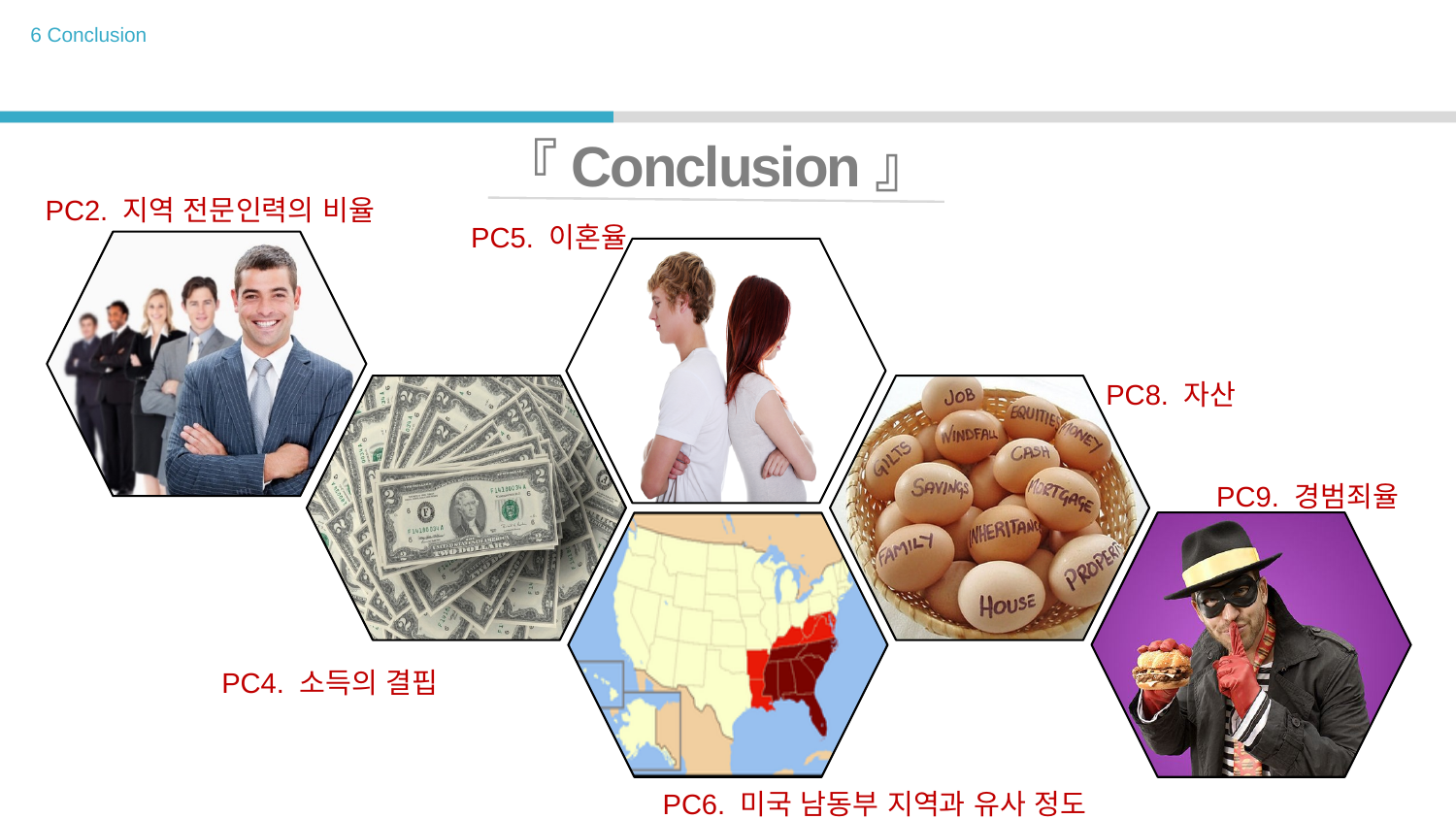

6 Conclusion

『Conclusion』
PC2. 지역 전문인력의 비율
PC5. 이혼율

PC8. 자산

PC9. 경범죄율

PC4. 소득의 결핍
PC6. 미국 남동부 지역과 유사 정도